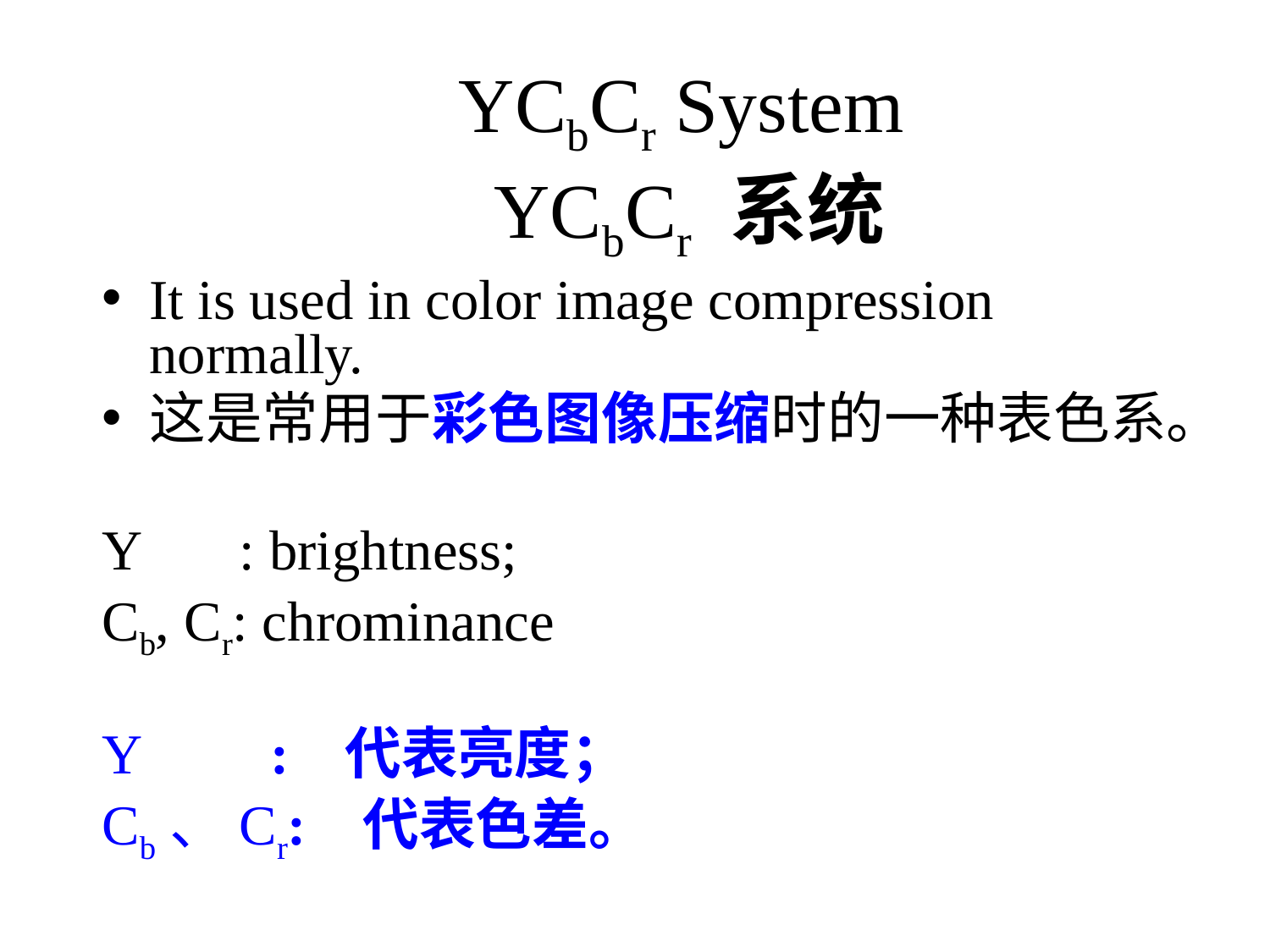

# YCbCr System YCbCr 系统
It is used in color image compression normally.
这是常用于彩色图像压缩时的一种表色系。

Y       : brightness;
Cb, Cr: chrominance

Y         :   代表亮度；
Cb、Cr:   代表色差。